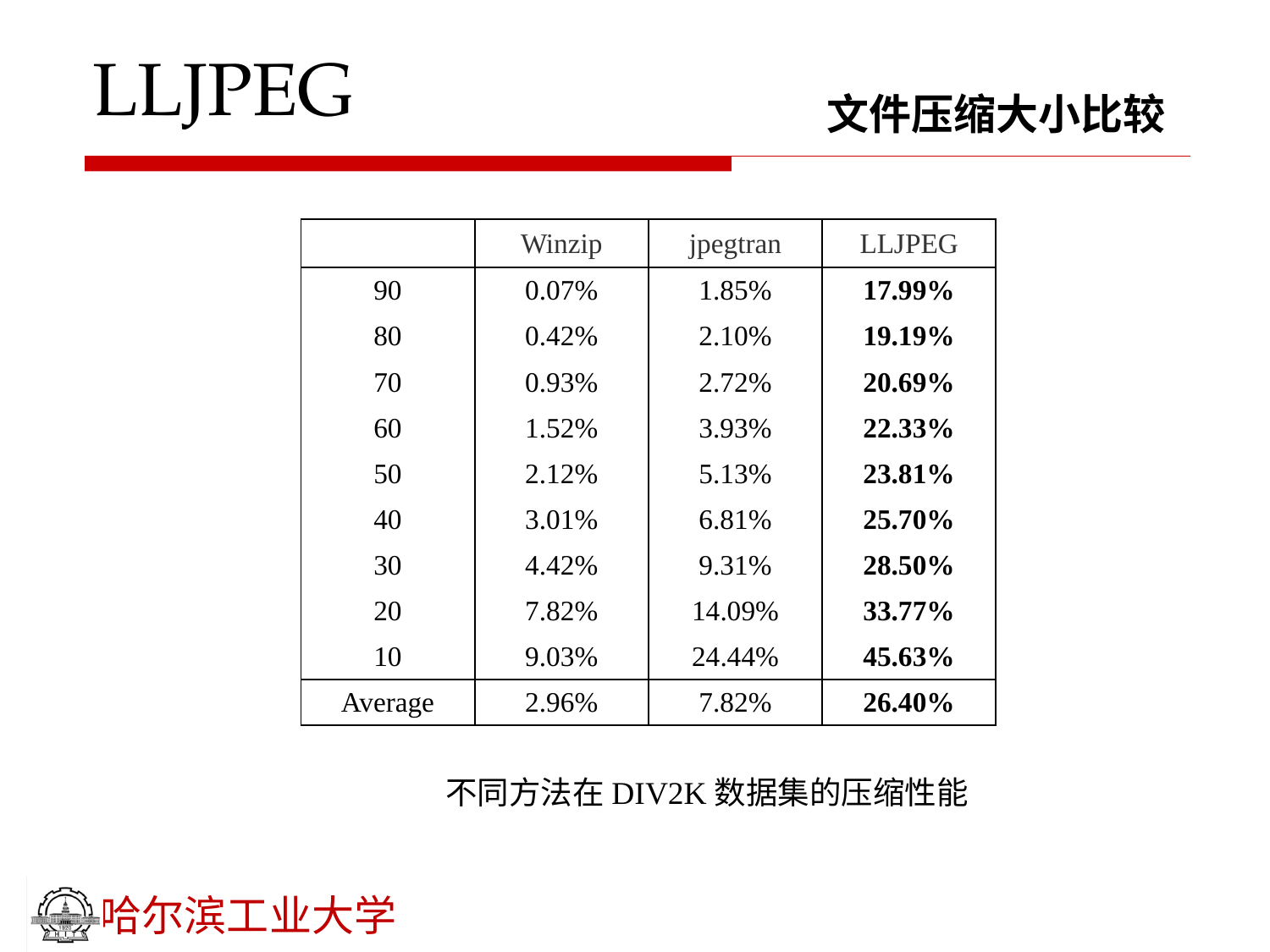

# LLJPEG
文件压缩大小比较
|  | Winzip | jpegtran | LLJPEG |
| --- | --- | --- | --- |
| 90 | 0.07% | 1.85% | 17.99% |
| 80 | 0.42% | 2.10% | 19.19% |
| 70 | 0.93% | 2.72% | 20.69% |
| 60 | 1.52% | 3.93% | 22.33% |
| 50 | 2.12% | 5.13% | 23.81% |
| 40 | 3.01% | 6.81% | 25.70% |
| 30 | 4.42% | 9.31% | 28.50% |
| 20 | 7.82% | 14.09% | 33.77% |
| 10 | 9.03% | 24.44% | 45.63% |
| Average | 2.96% | 7.82% | 26.40% |
不同方法在DIV2K数据集的压缩性能